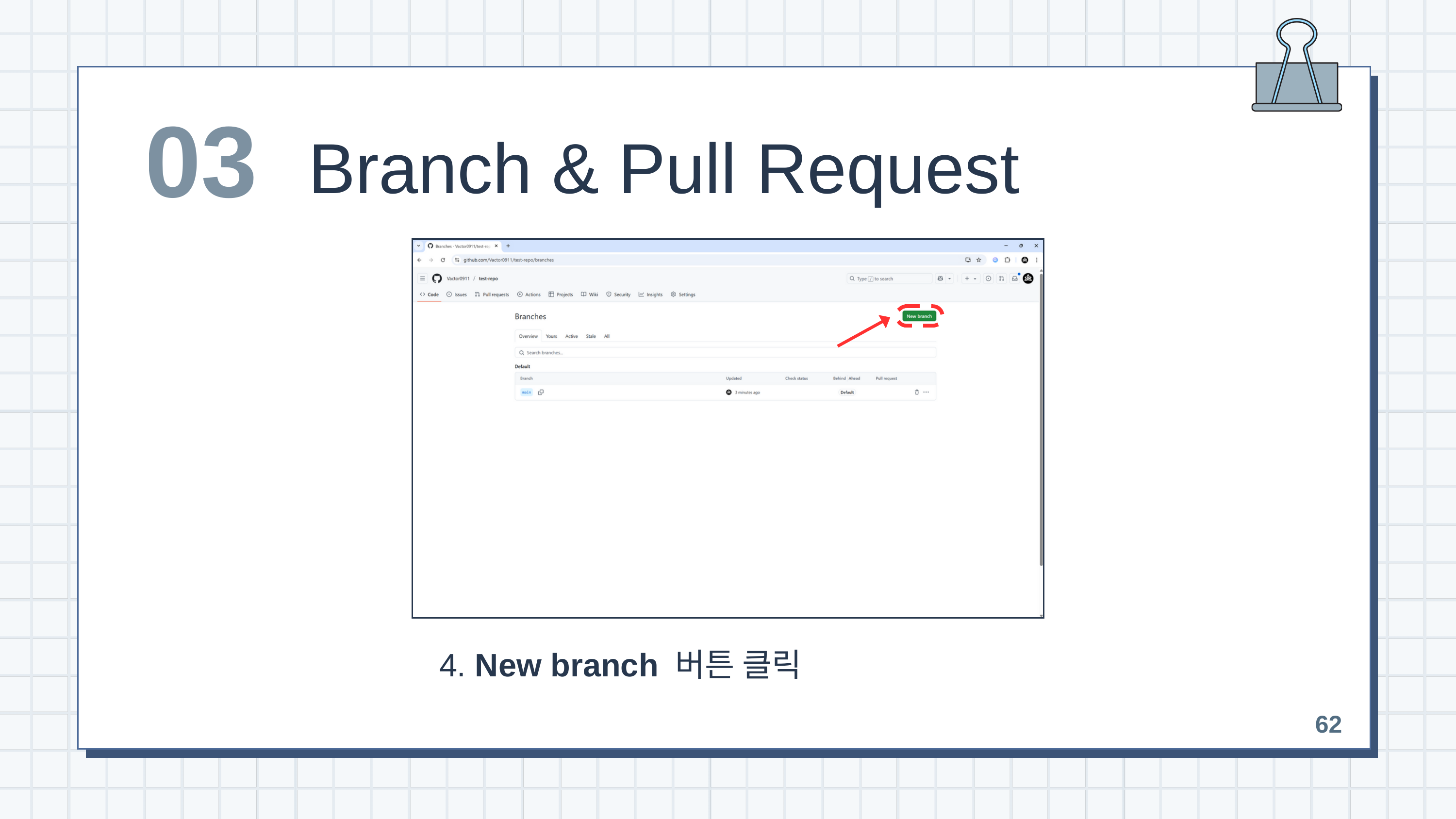

03
Branch & Pull Request

   4. New branch 버튼 클릭
62